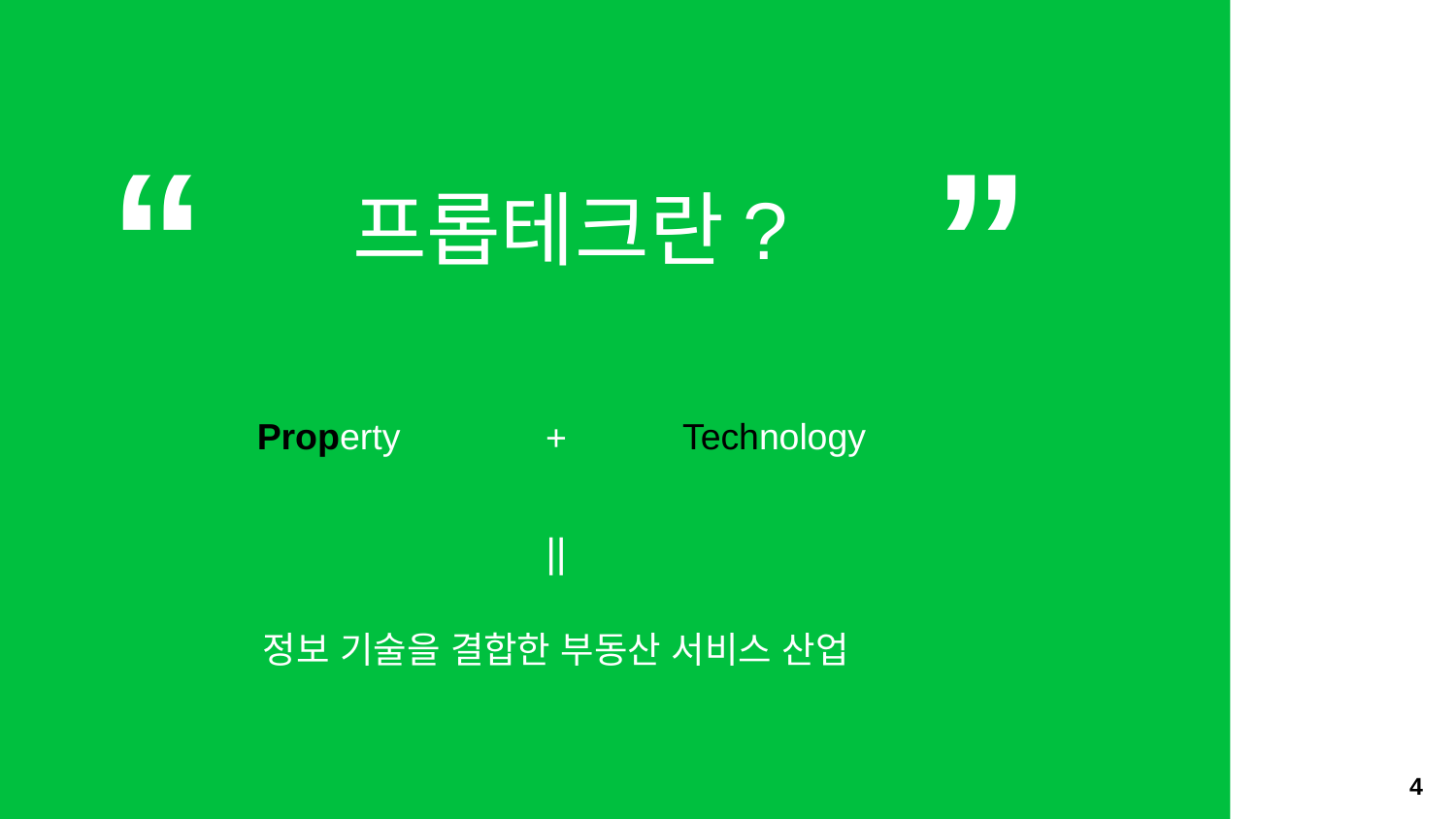

프롭테크란?
Technology
Property
+
||
정보 기술을 결합한 부동산 서비스 산업
4